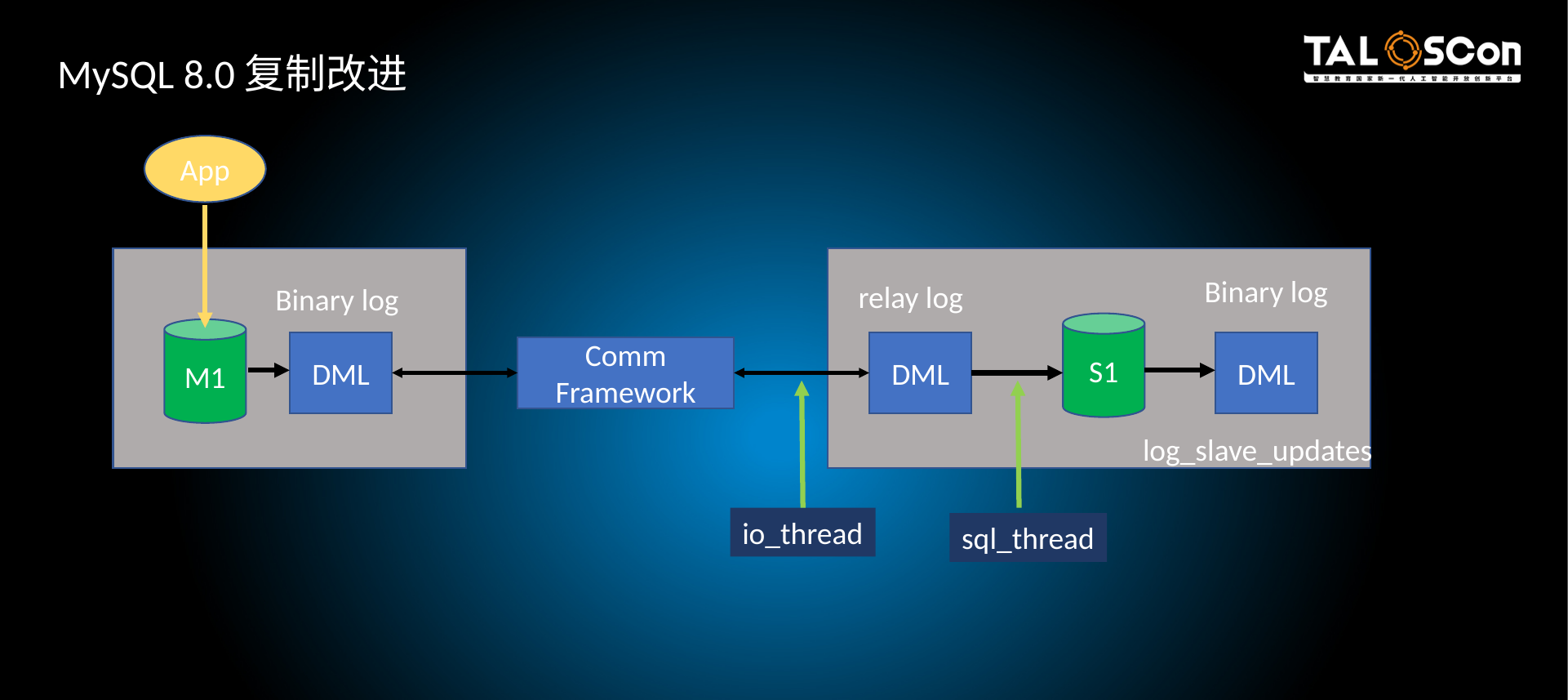

MySQL 8.0复制改进
App

Binary log
relay log
Binary log
S1
M1
DML
DML
DML
Comm
Framework
log_slave_updates
io_thread
sql_thread